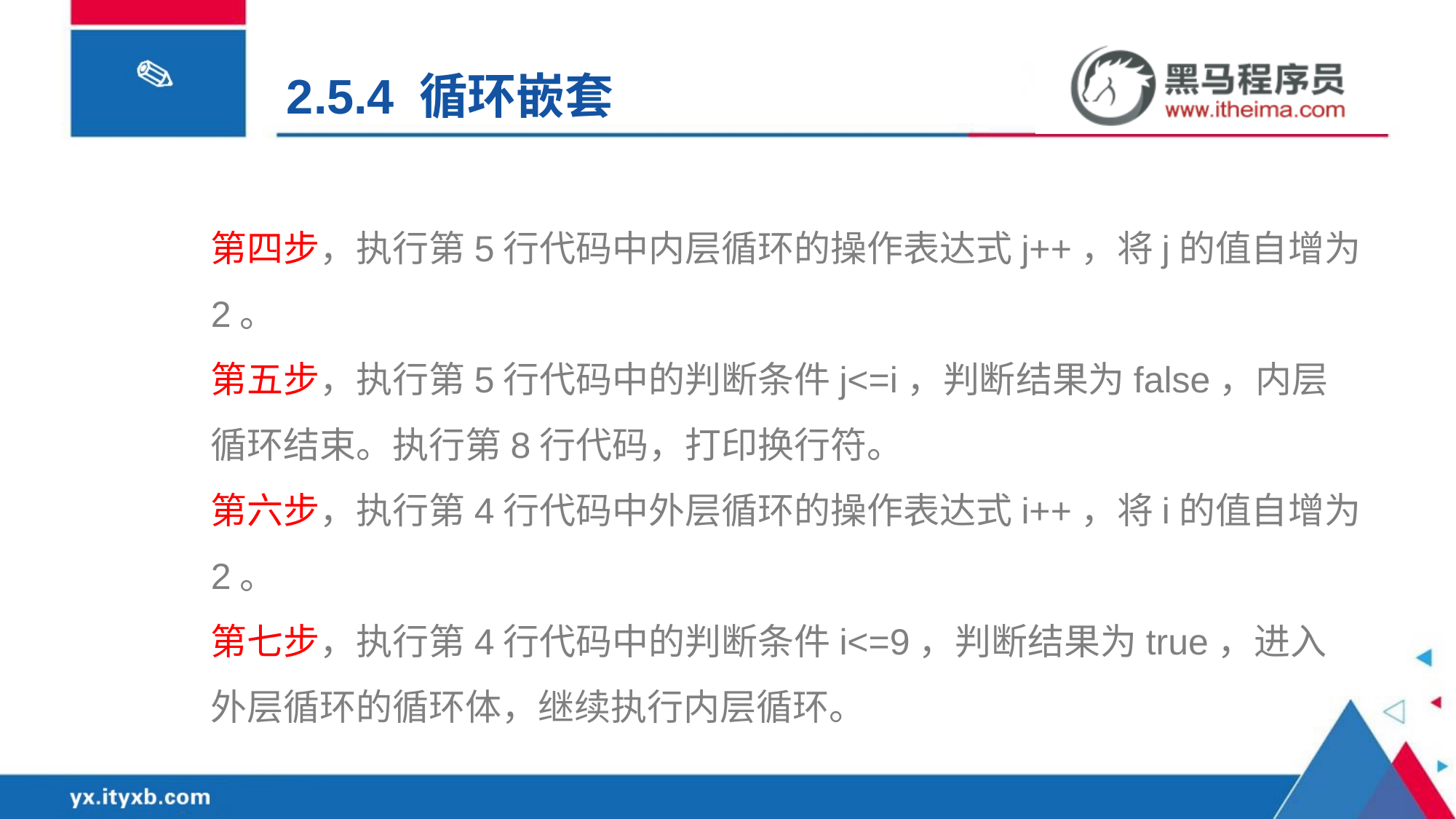

2.5.4 循环嵌套

第四步，执行第5行代码中内层循环的操作表达式j++，将j的值自增为2。
第五步，执行第5行代码中的判断条件j<=i，判断结果为false，内层循环结束。执行第8行代码，打印换行符。
第六步，执行第4行代码中外层循环的操作表达式i++，将i的值自增为2。
第七步，执行第4行代码中的判断条件i<=9，判断结果为true，进入外层循环的循环体，继续执行内层循环。